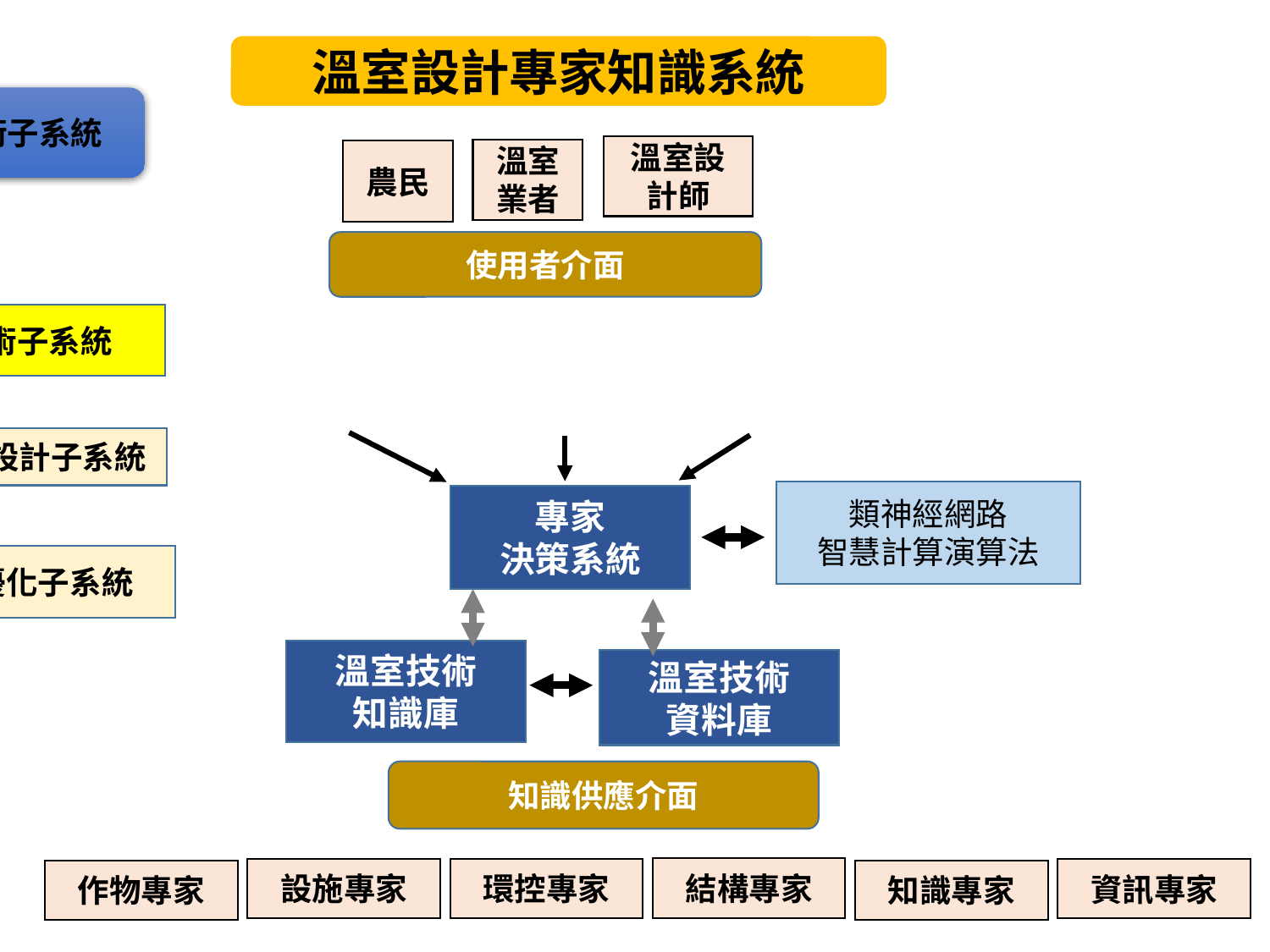

溫室設計專家知識系統
溫室構造技術子系統
溫室設計師
溫室業者
農民
使用者介面
溫室構造技術子系統
溫室總體規劃設計子系統
類神經網路
智慧計算演算法
專家
決策系統
溫室設計優化子系統
溫室技術
知識庫
溫室技術
資料庫
知識供應介面
結構專家
設施專家
環控專家
資訊專家
作物專家
知識專家
60
溫室專家輔助
設計系統
溫室設計
規劃系統介面
溫室設計
規劃系統產出